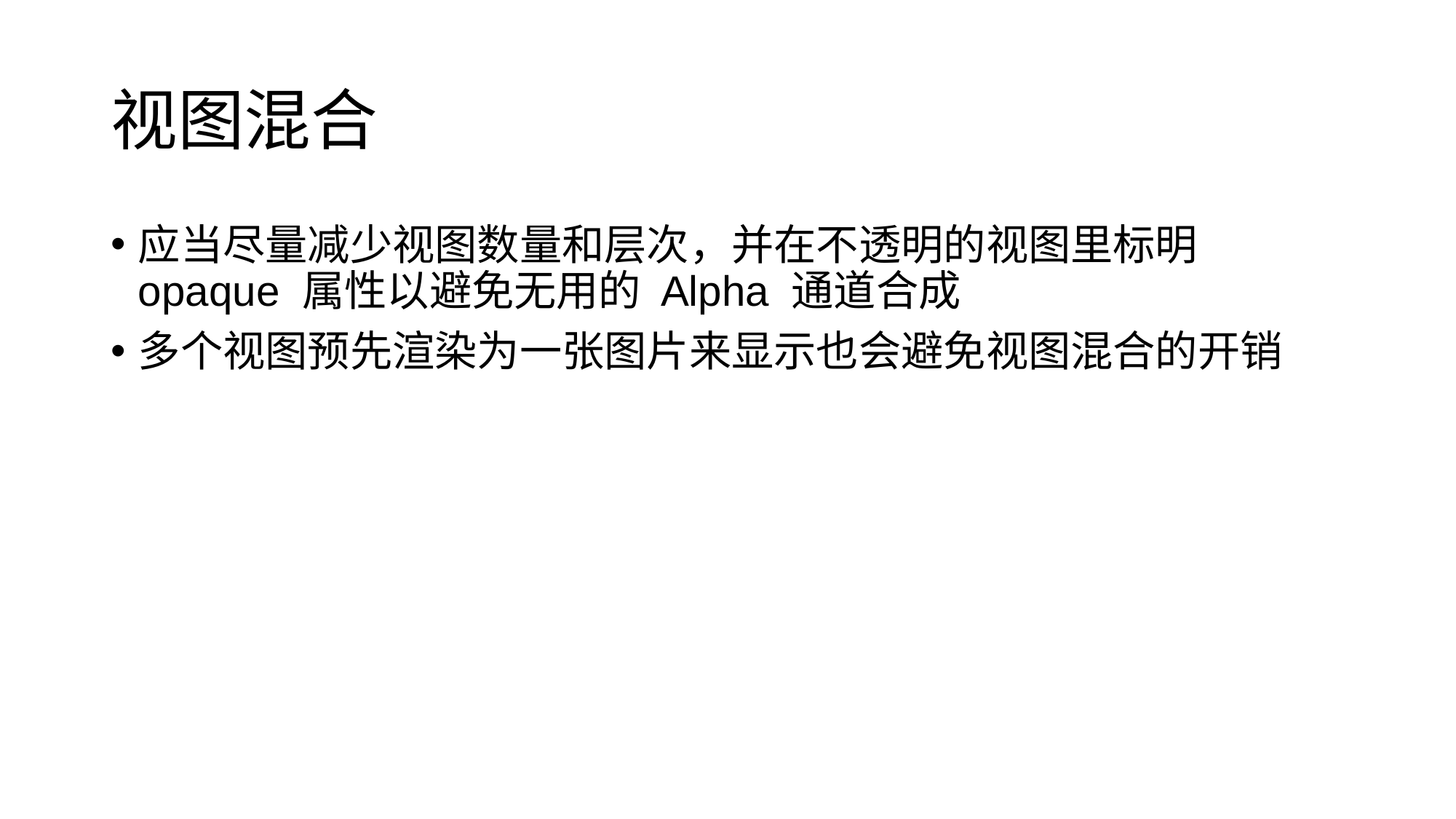

# 视图混合
应当尽量减少视图数量和层次，并在不透明的视图里标明 opaque 属性以避免无用的 Alpha 通道合成
多个视图预先渲染为一张图片来显示也会避免视图混合的开销